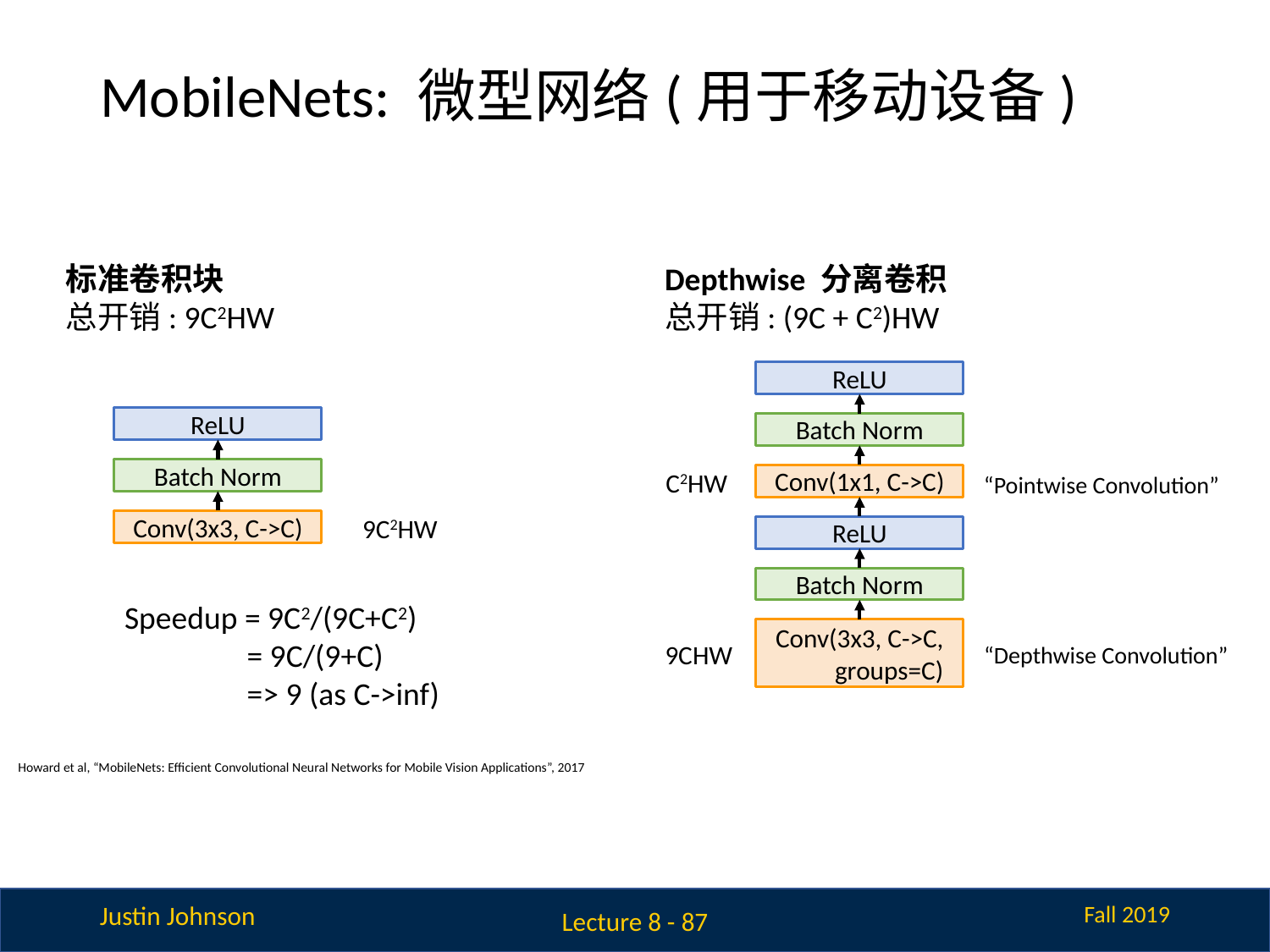

# MobileNets: 微型网络(用于移动设备)
标准卷积块
总开销: 9C2HW
Depthwise 分离卷积
总开销: (9C + C2)HW
ReLU
ReLU
Batch Norm
Batch Norm
C2HW
“Pointwise Convolution”
Conv(1x1, C->C)
9C2HW
Conv(3x3, C->C)
ReLU
Batch Norm
Speedup = 9C2/(9C+C2)
                 = 9C/(9+C)
                 => 9 (as C->inf)
Conv(3x3, C->C,
          groups=C)
9CHW
“Depthwise Convolution”
Howard et al, “MobileNets: Efficient Convolutional Neural Networks for Mobile Vision Applications”, 2017
Lecture 8 - 87